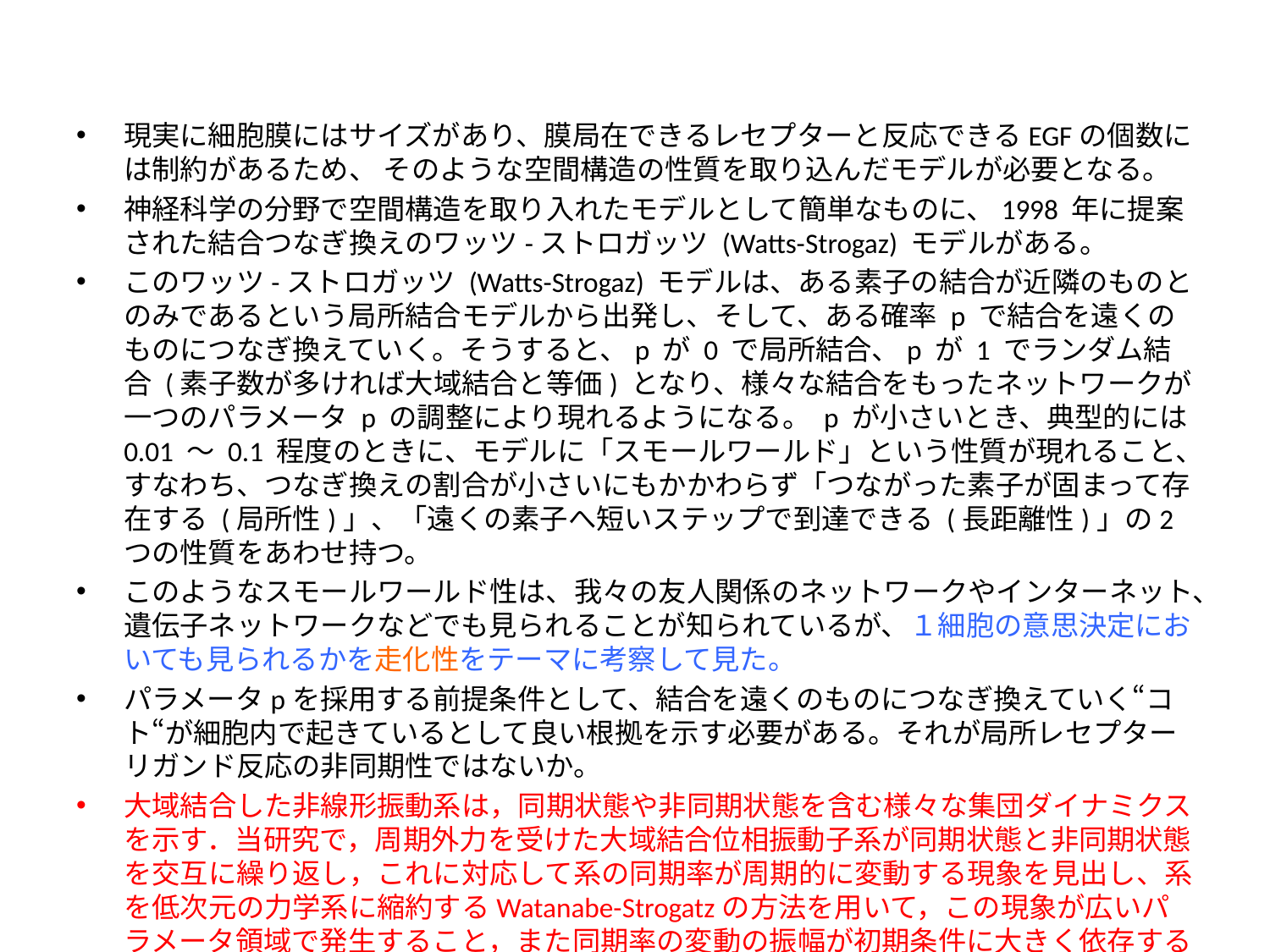

#
現実に細胞膜にはサイズがあり、膜局在できるレセプターと反応できるEGFの個数には制約があるため、 そのような空間構造の性質を取り込んだモデルが必要となる。
神経科学の分野で空間構造を取り入れたモデルとして簡単なものに、1998 年に提案された結合つなぎ換えのワッツ-ストロガッツ (Watts-Strogaz) モデルがある。
このワッツ-ストロガッツ (Watts-Strogaz) モデルは、ある素子の結合が近隣のものとのみであるという局所結合モデルから出発し、そして、ある確率 p で結合を遠くのものにつなぎ換えていく。そうすると、p が 0 で局所結合、p が 1 でランダム結合 (素子数が多ければ大域結合と等価) となり、様々な結合をもったネットワークが一つのパラメータ p の調整により現れるようになる。 p が小さいとき、典型的には 0.01 ～ 0.1 程度のときに、モデルに「スモールワールド」という性質が現れること、すなわち、つなぎ換えの割合が小さいにもかかわらず「つながった素子が固まって存在する (局所性)」、「遠くの素子へ短いステップで到達できる (長距離性)」の2つの性質をあわせ持つ。
このようなスモールワールド性は、我々の友人関係のネットワークやインターネット、遺伝子ネットワークなどでも見られることが知られているが、１細胞の意思決定においても見られるかを走化性をテーマに考察して見た。
パラメータpを採用する前提条件として、結合を遠くのものにつなぎ換えていく“コト“が細胞内で起きているとして良い根拠を示す必要がある。それが局所レセプターリガンド反応の非同期性ではないか。
大域結合した非線形振動系は，同期状態や非同期状態を含む様々な集団ダイナミクスを示す．当研究で，周期外力を受けた大域結合位相振動子系が同期状態と非同期状態を交互に繰り返し，これに対応して系の同期率が周期的に変動する現象を見出し、系を低次元の力学系に縮約するWatanabe-Strogatzの方法を用いて，この現象が広いパラメータ領域で発生すること，また同期率の変動の振幅が初期条件に大きく依存することなどを明らかにしたい